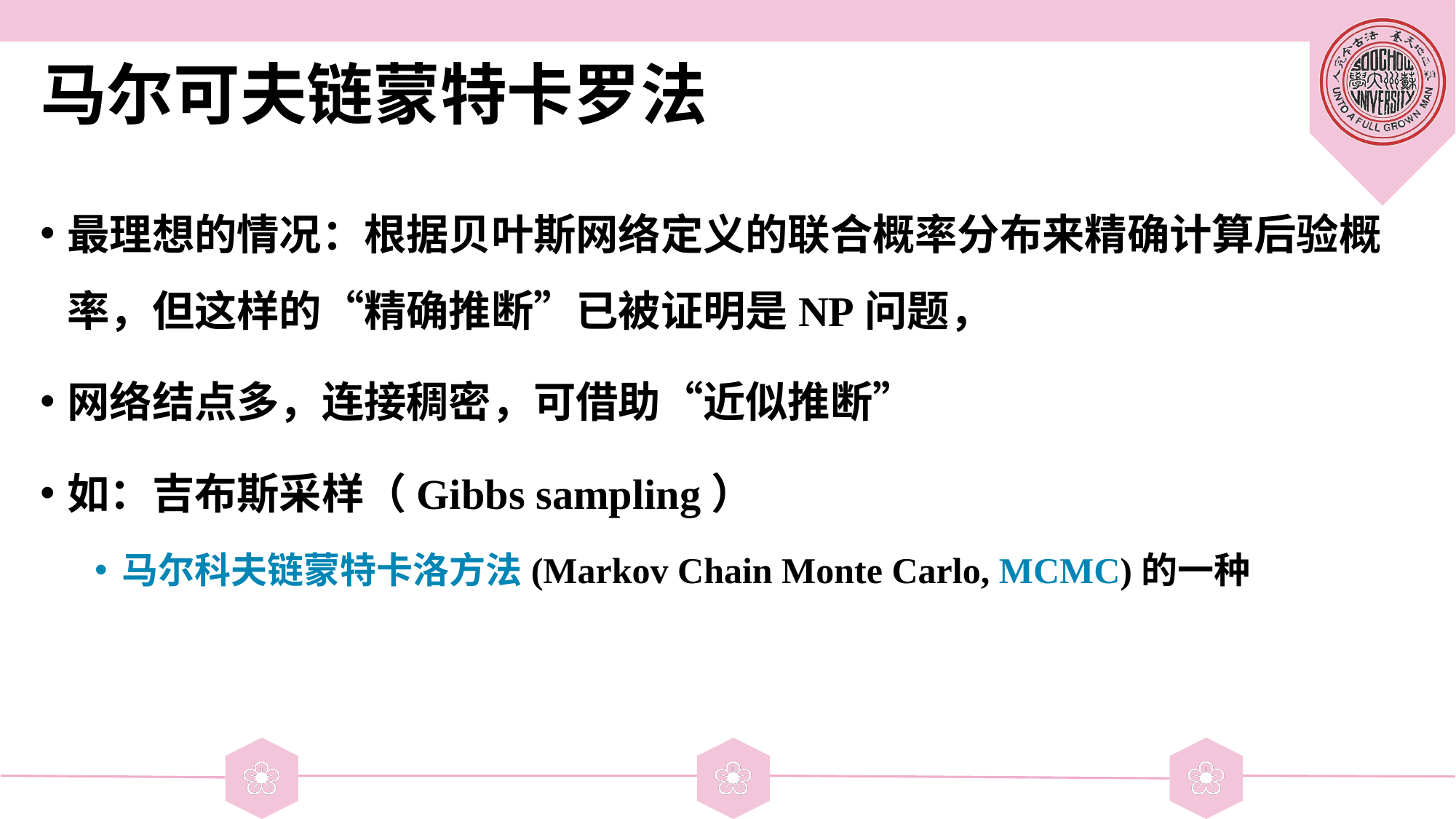

# 马尔可夫链蒙特卡罗法
最理想的情况：根据贝叶斯网络定义的联合概率分布来精确计算后验概率，但这样的“精确推断”已被证明是NP问题，
网络结点多，连接稠密，可借助“近似推断”
如：吉布斯采样（Gibbs sampling）
马尔科夫链蒙特卡洛方法(Markov Chain Monte Carlo, MCMC)的一种